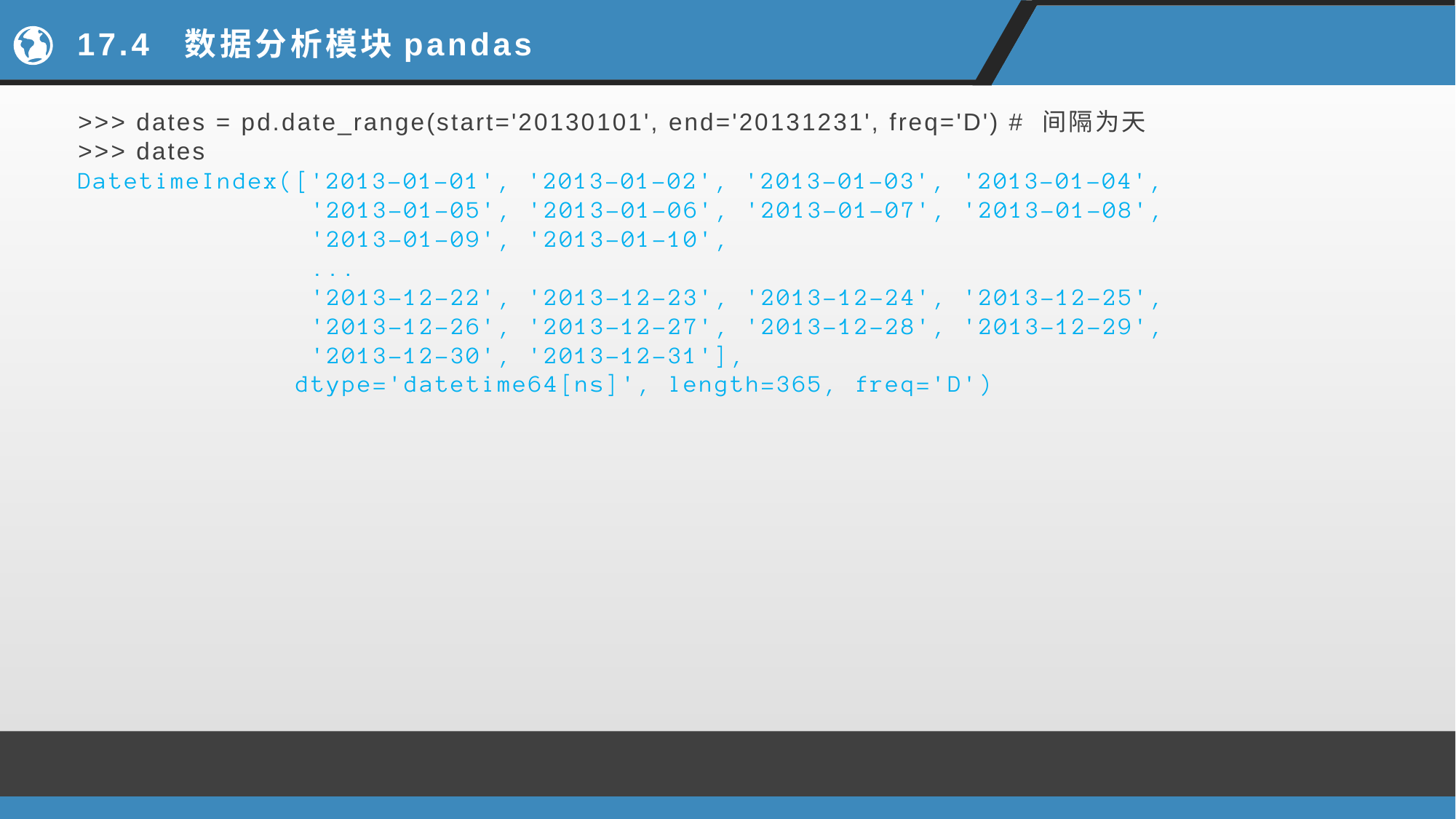

# 17.4  数据分析模块pandas

>>> dates = pd.date_range(start='20130101', end='20131231', freq='D') # 间隔为天
>>> dates
DatetimeIndex(['2013-01-01', '2013-01-02', '2013-01-03', '2013-01-04',
               '2013-01-05', '2013-01-06', '2013-01-07', '2013-01-08',
               '2013-01-09', '2013-01-10',
               ...
               '2013-12-22', '2013-12-23', '2013-12-24', '2013-12-25',
               '2013-12-26', '2013-12-27', '2013-12-28', '2013-12-29',
               '2013-12-30', '2013-12-31'],
              dtype='datetime64[ns]', length=365, freq='D')